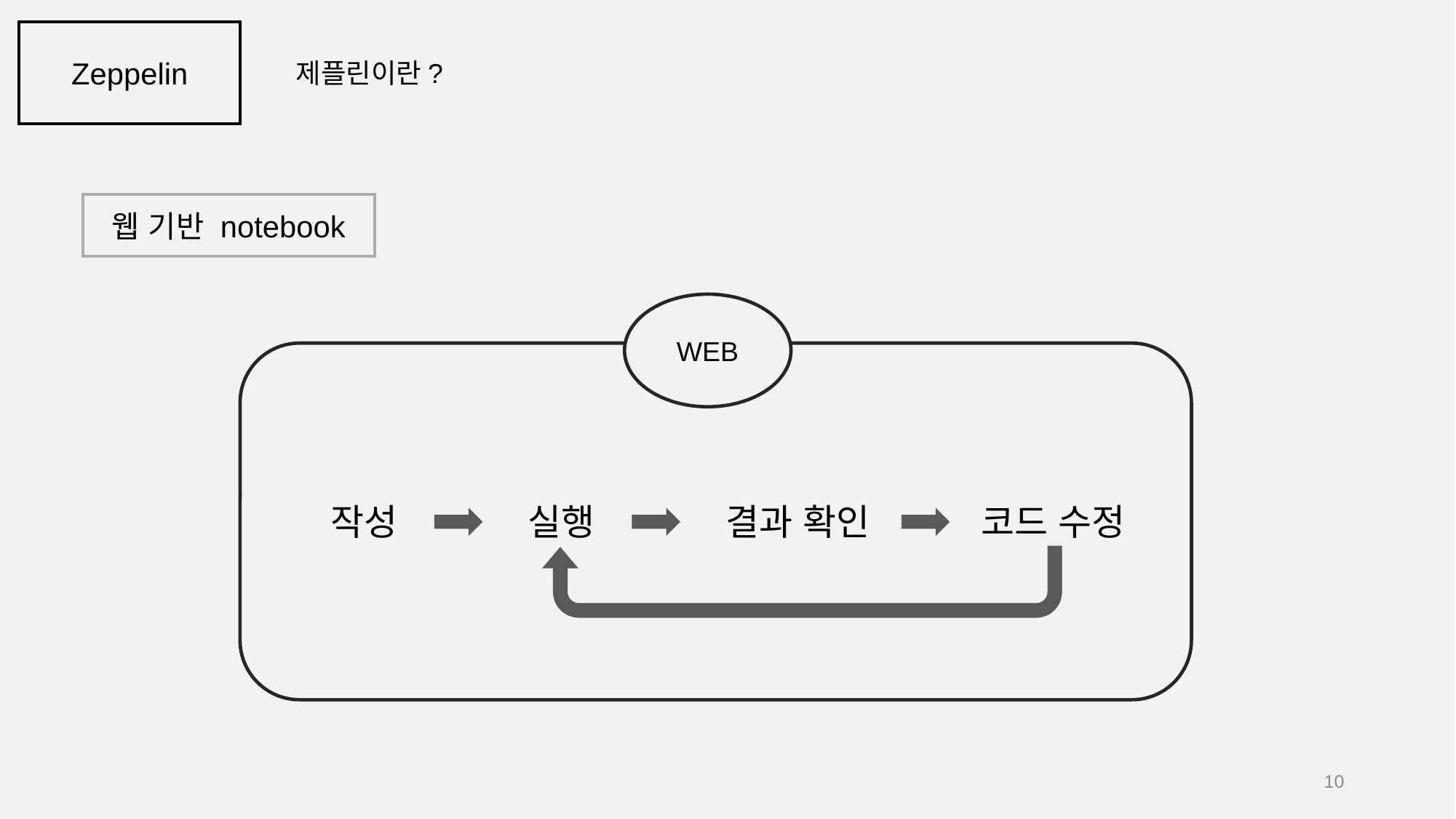

Zeppelin
제플린이란?
웹 기반 notebook
WEB

   '"
작성
실행
결과 확인
코드 수정

10